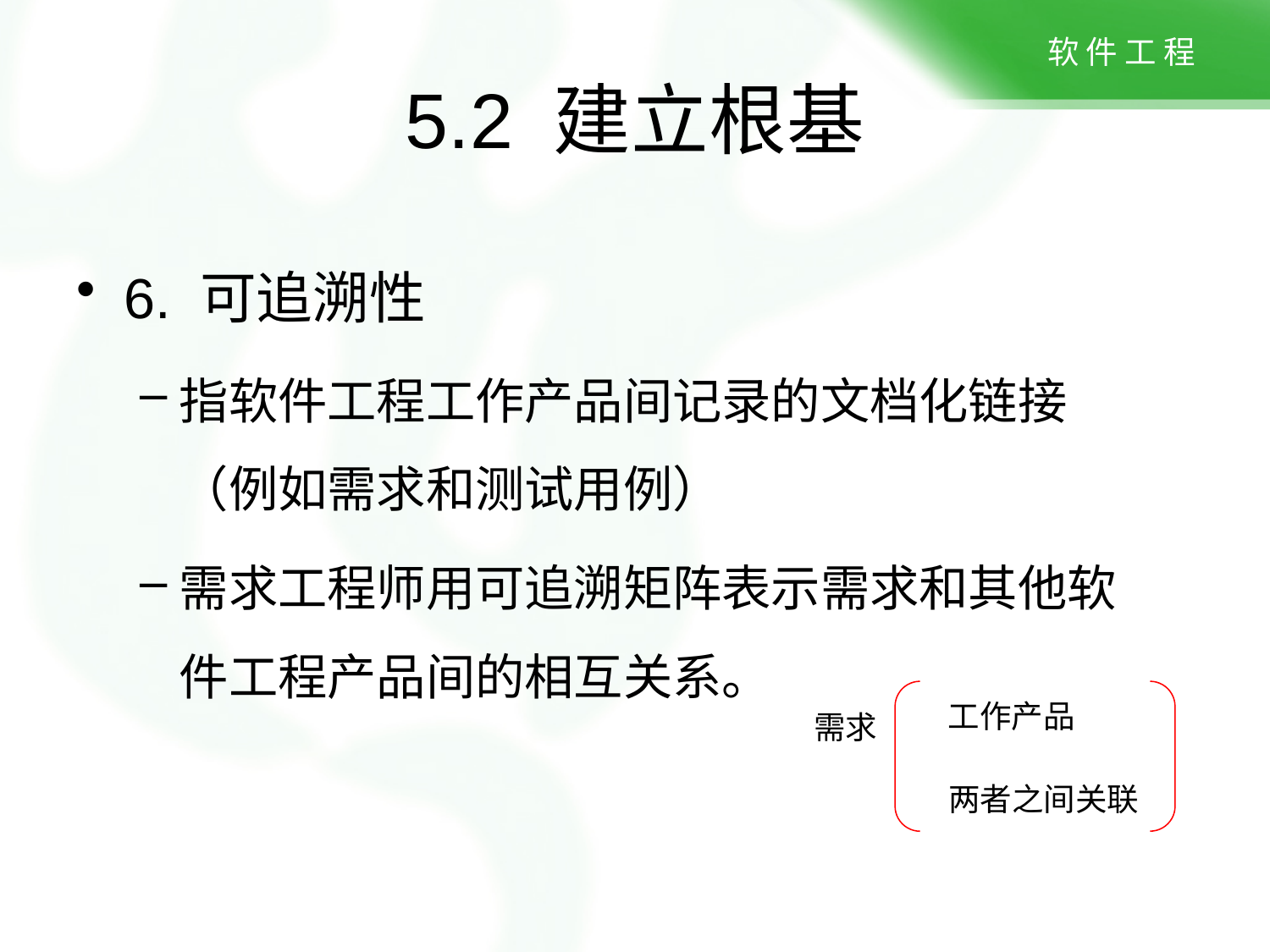

# 5.2 建立根基
6. 可追溯性
指软件工程工作产品间记录的文档化链接（例如需求和测试用例）
需求工程师用可追溯矩阵表示需求和其他软件工程产品间的相互关系。

工作产品
需求
两者之间关联